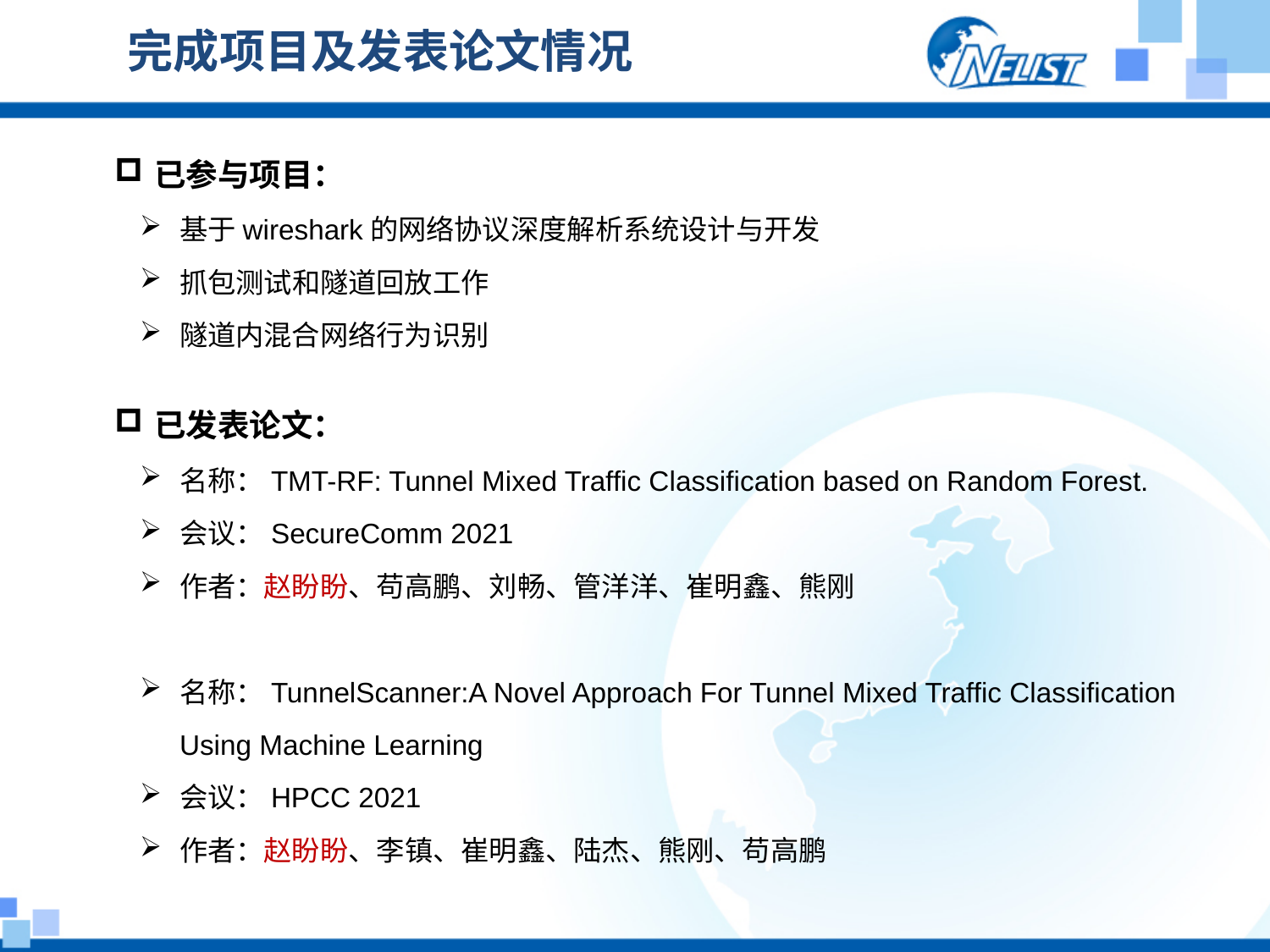

# 完成项目及发表论文情况
已参与项目：
基于wireshark的网络协议深度解析系统设计与开发
抓包测试和隧道回放工作
隧道内混合网络行为识别
已发表论文：
名称：TMT-RF: Tunnel Mixed Traffic Classification based on Random Forest.
会议：SecureComm 2021
作者：赵盼盼、苟高鹏、刘畅、管洋洋、崔明鑫、熊刚

名称：TunnelScanner:A Novel Approach For Tunnel Mixed Traffic Classification Using Machine Learning
会议：HPCC 2021
作者：赵盼盼、李镇、崔明鑫、陆杰、熊刚、苟高鹏

49